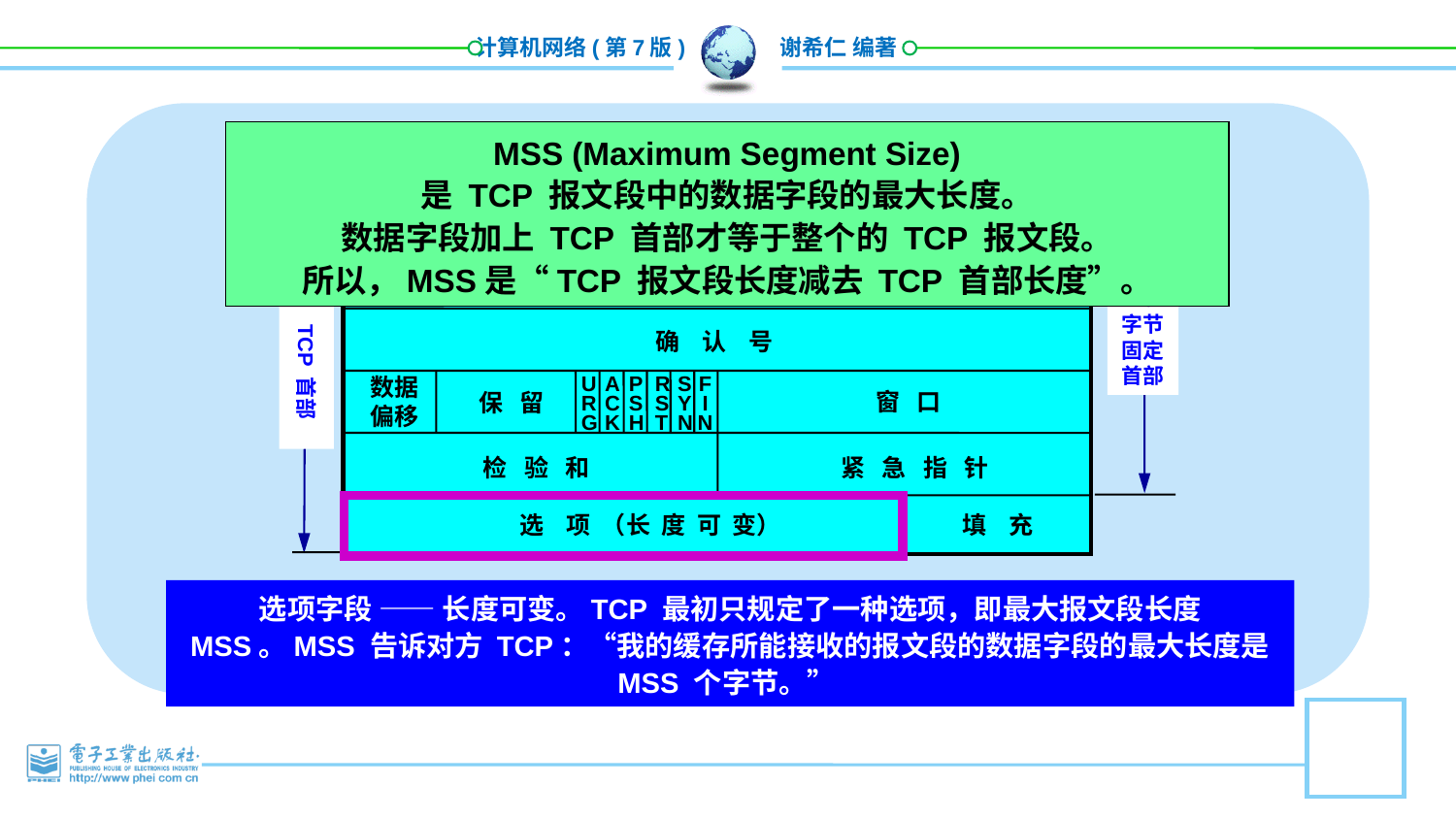

MSS (Maximum Segment Size)
是 TCP 报文段中的数据字段的最大长度。
数据字段加上 TCP 首部才等于整个的 TCP 报文段。
所以，MSS是“TCP 报文段长度减去 TCP 首部长度”。
位   0                                 8                                16                                24                          31

源  端  口
目  的  端  口

序   号
20
字节
固定
首部
TCP 首部

确    认    号
数据
偏移
U
R
G
A
C
K
P
S
H
R
S
T
S
Y
N
F
I
N

窗   口
保   留

检   验   和
紧   急   指   针

选    项  （长  度  可  变）
填    充

选项字段 —— 长度可变。TCP 最初只规定了一种选项，即最大报文段长度 MSS。MSS 告诉对方 TCP：“我的缓存所能接收的报文段的数据字段的最大长度是 MSS 个字节。”